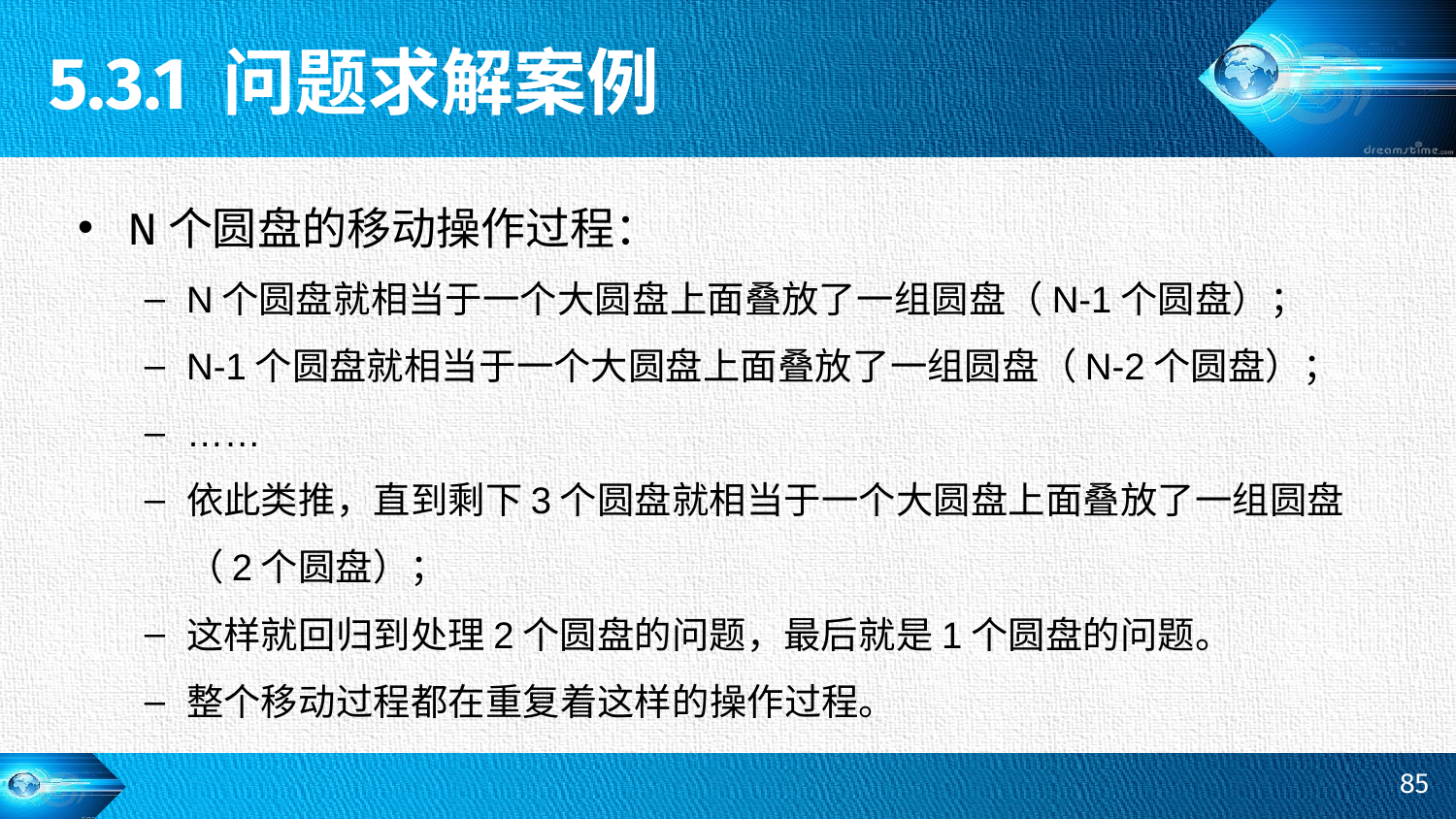

5.3.1 问题求解案例
N个圆盘的移动操作过程：
N个圆盘就相当于一个大圆盘上面叠放了一组圆盘（N-1个圆盘）；
N-1个圆盘就相当于一个大圆盘上面叠放了一组圆盘（N-2个圆盘）；
……
依此类推，直到剩下3个圆盘就相当于一个大圆盘上面叠放了一组圆盘（2个圆盘）；
这样就回归到处理2个圆盘的问题，最后就是1个圆盘的问题。
整个移动过程都在重复着这样的操作过程。
85